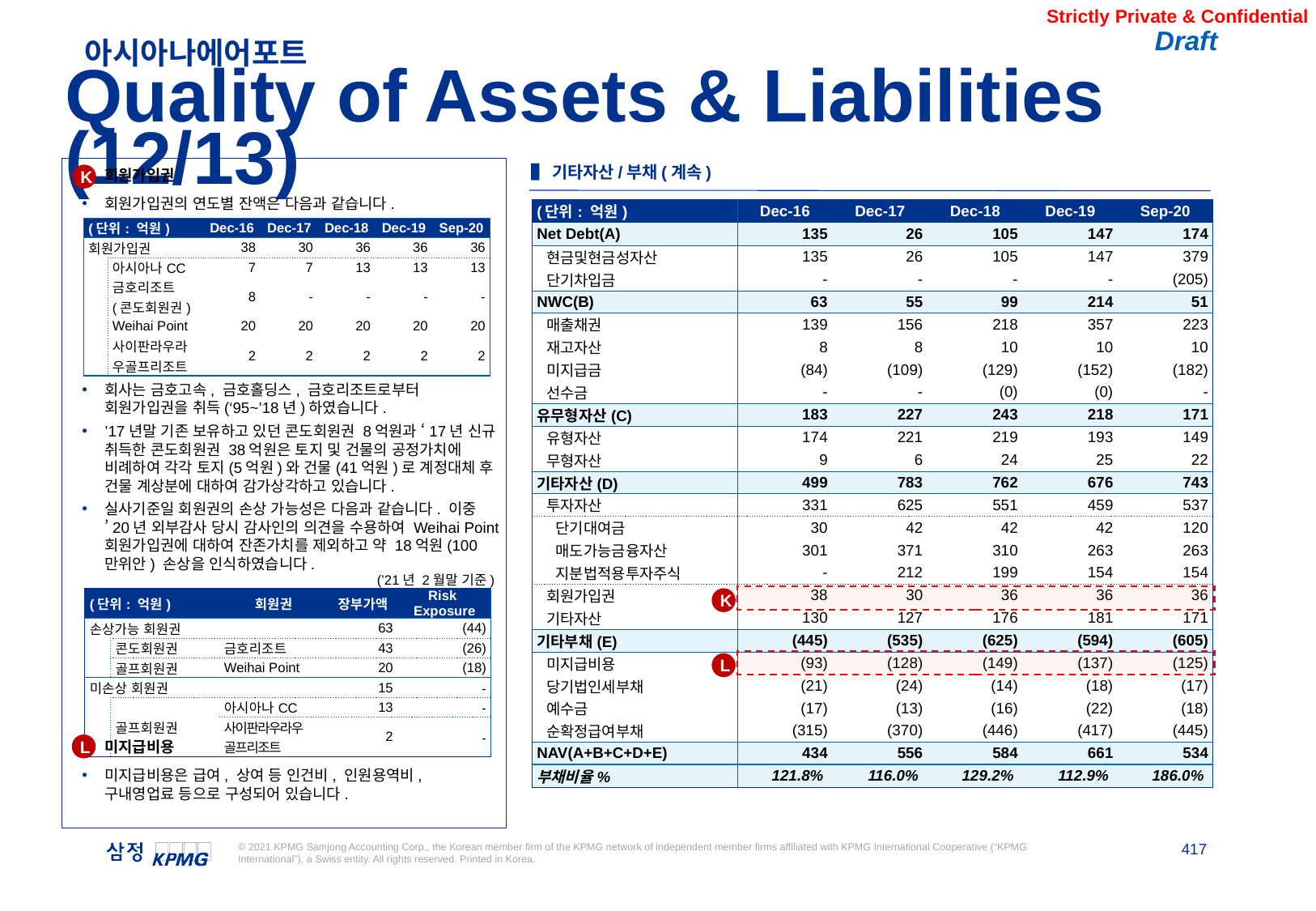

아시아나에어포트
Quality of Assets & Liabilities (12/13)
▌기타자산/부채(계속)

회원가입권
회원가입권의 연도별 잔액은 다음과 같습니다.

회사는 금호고속, 금호홀딩스, 금호리조트로부터 회원가입권을 취득(‘95~’18년)하였습니다.
’17년말 기존 보유하고 있던 콘도회원권 8억원과 ‘17년 신규 취득한 콘도회원권 38억원은 토지 및 건물의 공정가치에 비례하여 각각 토지(5억원)와 건물(41억원)로 계정대체 후 건물 계상분에 대하여 감가상각하고 있습니다.
실사기준일 회원권의 손상 가능성은 다음과 같습니다. 이중 ’20년 외부감사 당시 감사인의 의견을 수용하여 Weihai Point 회원가입권에 대하여 잔존가치를 제외하고 약 18억원(100만위안) 손상을 인식하였습니다.

미지급비용
미지급비용은 급여, 상여 등 인건비, 인원용역비, 구내영업료 등으로 구성되어 있습니다.
K
| (단위: 억원) | Dec-16 | Dec-17 | Dec-18 | Dec-19 | Sep-20 |
| --- | --- | --- | --- | --- | --- |
| Net Debt(A) | 135 | 26 | 105 | 147 | 174 |
| 현금및현금성자산 | 135 | 26 | 105 | 147 | 379 |
| 단기차입금 | - | - | - | - | (205) |
| NWC(B) | 63 | 55 | 99 | 214 | 51 |
| 매출채권 | 139 | 156 | 218 | 357 | 223 |
| 재고자산 | 8 | 8 | 10 | 10 | 10 |
| 미지급금 | (84) | (109) | (129) | (152) | (182) |
| 선수금 | - | - | (0) | (0) | - |
| 유무형자산(C) | 183 | 227 | 243 | 218 | 171 |
| 유형자산 | 174 | 221 | 219 | 193 | 149 |
| 무형자산 | 9 | 6 | 24 | 25 | 22 |
| 기타자산(D) | 499 | 783 | 762 | 676 | 743 |
| 투자자산 | 331 | 625 | 551 | 459 | 537 |
| 단기대여금 | 30 | 42 | 42 | 42 | 120 |
| 매도가능금융자산 | 301 | 371 | 310 | 263 | 263 |
| 지분법적용투자주식 | - | 212 | 199 | 154 | 154 |
| 회원가입권 | 38 | 30 | 36 | 36 | 36 |
| 기타자산 | 130 | 127 | 176 | 181 | 171 |
| 기타부채(E) | (445) | (535) | (625) | (594) | (605) |
| 미지급비용 | (93) | (128) | (149) | (137) | (125) |
| 당기법인세부채 | (21) | (24) | (14) | (18) | (17) |
| 예수금 | (17) | (13) | (16) | (22) | (18) |
| 순확정급여부채 | (315) | (370) | (446) | (417) | (445) |
| NAV(A+B+C+D+E) | 434 | 556 | 584 | 661 | 534 |
| 부채비율% | 121.8% | 116.0% | 129.2% | 112.9% | 186.0% |
| (단위: 억원) |  | Dec-16 | Dec-17 | Dec-18 | Dec-19 | Sep-20 |
| --- | --- | --- | --- | --- | --- | --- |
| 회원가입권 |  | 38 | 30 | 36 | 36 | 36 |
|  | 아시아나CC | 7 | 7 | 13 | 13 | 13 |
|  | 금호리조트 (콘도회원권) | 8 | - | - | - | - |
|  | Weihai Point | 20 | 20 | 20 | 20 | 20 |
|  | 사이판라우라우골프리조트 | 2 | 2 | 2 | 2 | 2 |
(’21년 2월말 기준)

| (단위: 억원) |  | 회원권 | 장부가액 | Risk Exposure |
| --- | --- | --- | --- | --- |
| 손상가능 회원권 |  |  | 63 | (44) |
|  | 콘도회원권 | 금호리조트 | 43 | (26) |
|  | 골프회원권 | Weihai Point | 20 | (18) |
| 미손상 회원권 |  |  | 15 | - |
|  | 골프회원권 | 아시아나CC | 13 | - |
|  |  | 사이판라우라우 골프리조트 | 2 | - |
K

L
L